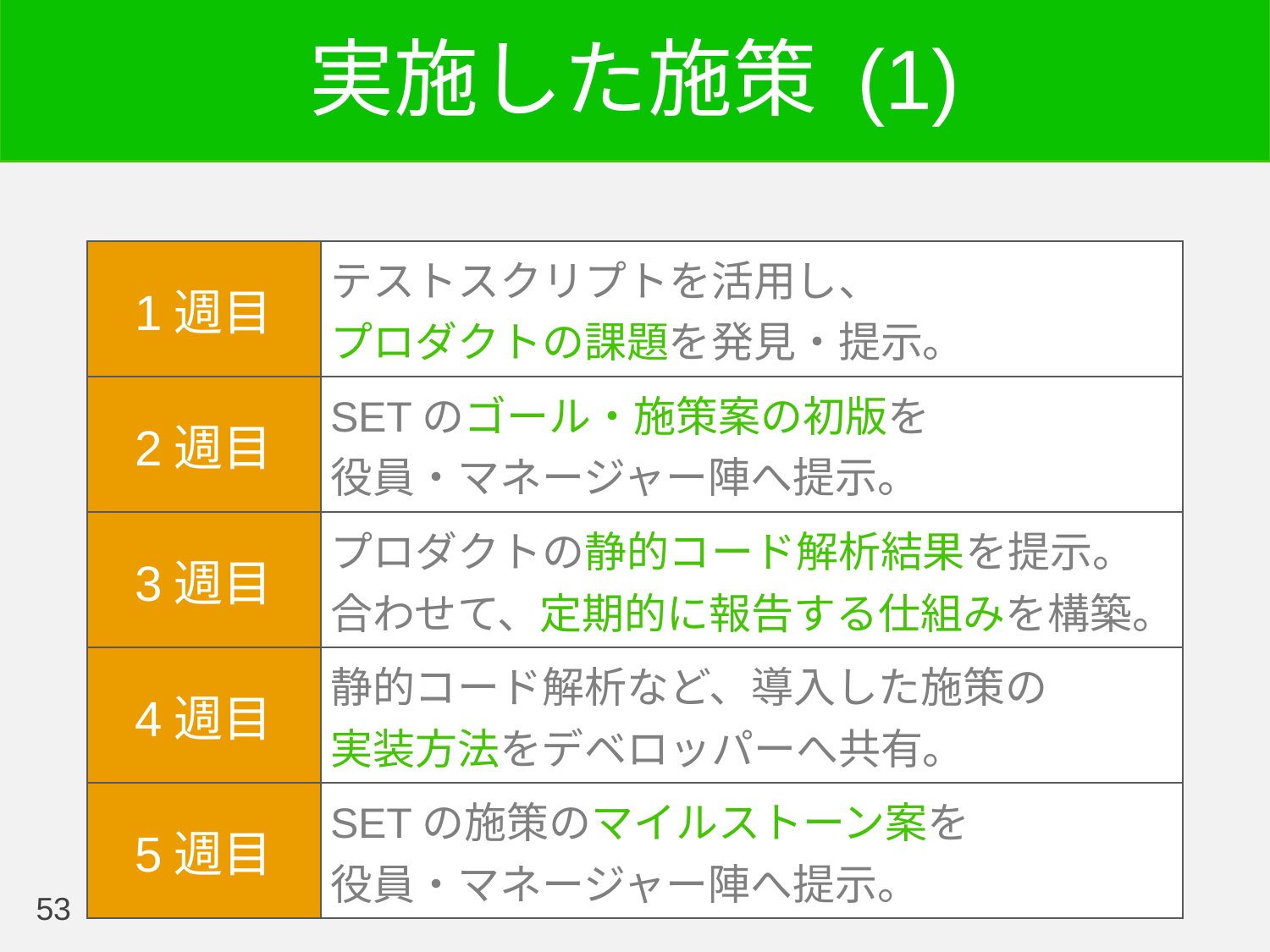

# 実施した施策 (1)
| 1週目 | テストスクリプトを活用し、 プロダクトの課題を発見・提示。 |
| --- | --- |
| 2週目 | SETのゴール・施策案の初版を 役員・マネージャー陣へ提示。 |
| 3週目 | プロダクトの静的コード解析結果を提示。 合わせて、定期的に報告する仕組みを構築。 |
| 4週目 | 静的コード解析など、導入した施策の 実装方法をデベロッパーへ共有。 |
| 5週目 | SETの施策のマイルストーン案を 役員・マネージャー陣へ提示。 |
53